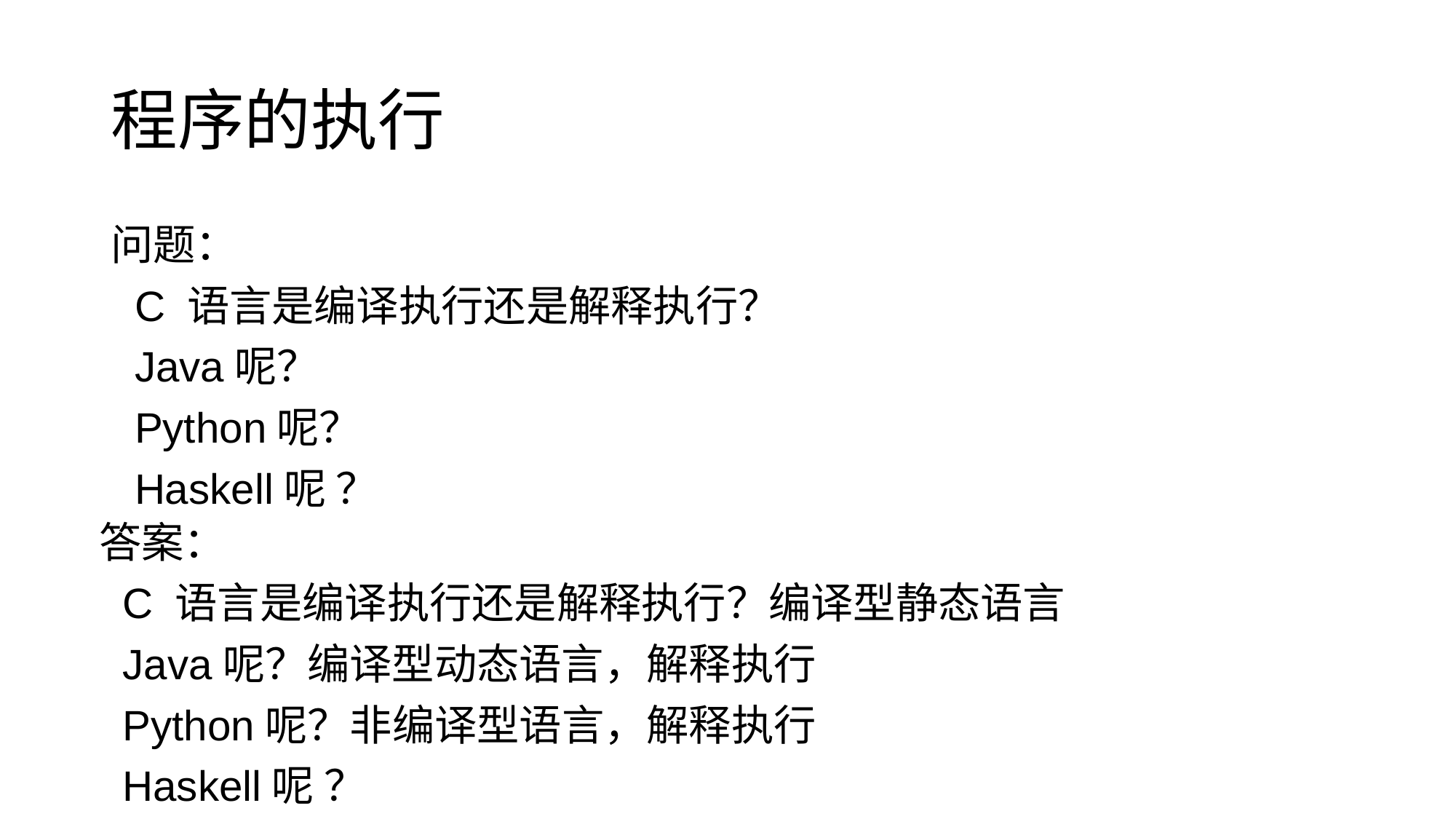

# 程序的执行
问题：
  C 语言是编译执行还是解释执行？
  Java呢？
  Python呢？
  Haskell呢 ？
答案：
  C 语言是编译执行还是解释执行？编译型静态语言
  Java呢？编译型动态语言，解释执行
  Python呢？非编译型语言，解释执行
  Haskell呢 ？